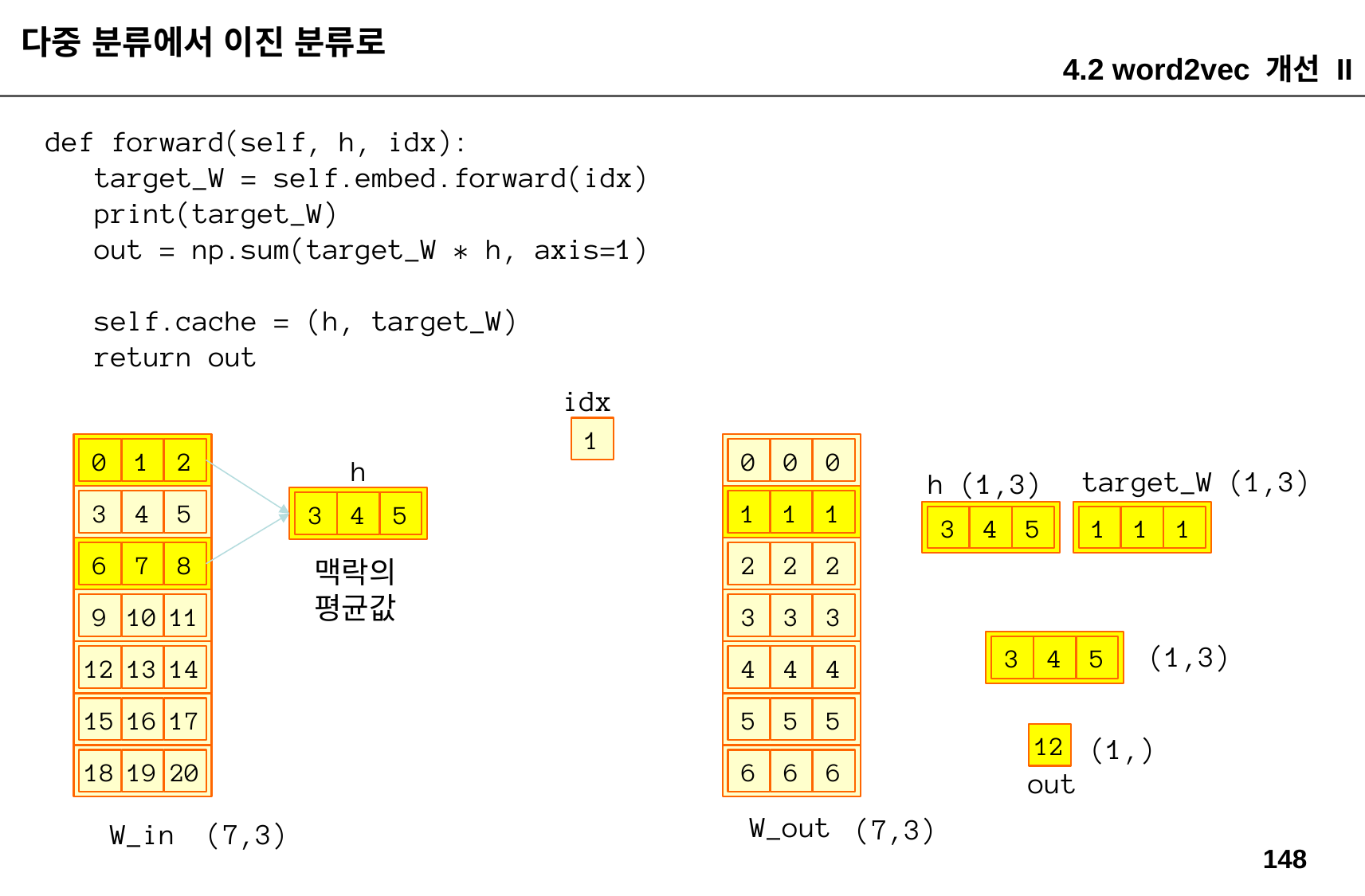

다중 분류에서 이진 분류로
4.2 word2vec 개선 II
 def forward(self, h, idx):
    target_W = self.embed.forward(idx)
    print(target_W)
    out = np.sum(target_W * h, axis=1)

    self.cache = (h, target_W)
    return out
idx
1

0
0
0

1
1
1

2
2
2

3
3
3

4
4
4

5
5
5

6
6
6
0
1
2
h
target_W (1,3)
h (1,3)

3
4
5
3
4
5

1
1
1
3
4
5

6
7
8
맥락의
평균값

9
10
11

(1,3)
3
4
5

12
13
14

15
16
17
12
(1,)

18
19
20
out
W_out
(7,3)
W_in
(7,3)